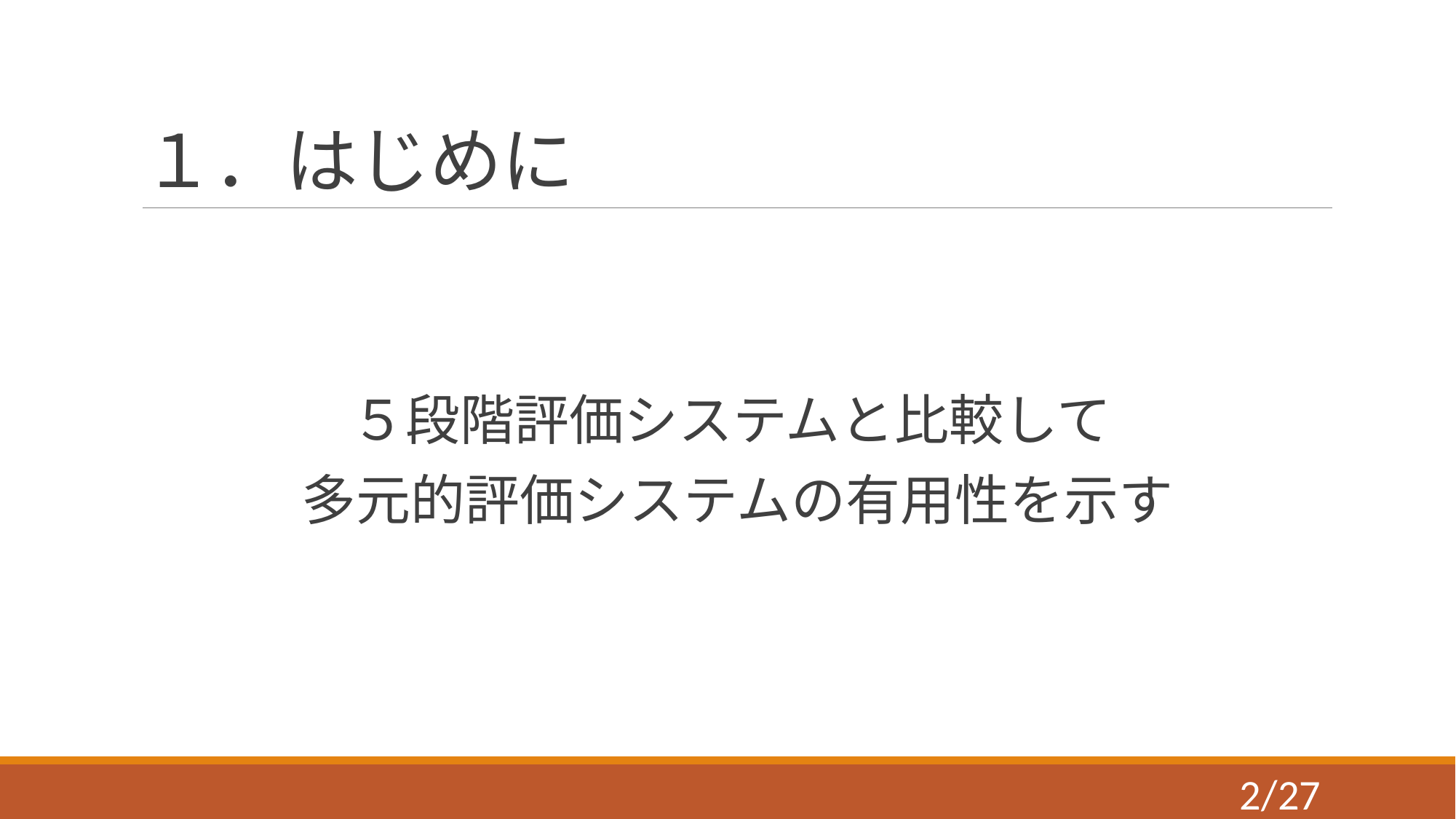

# １．はじめに

５段階評価システムと比較して
多元的評価システムの有用性を示す
2/27